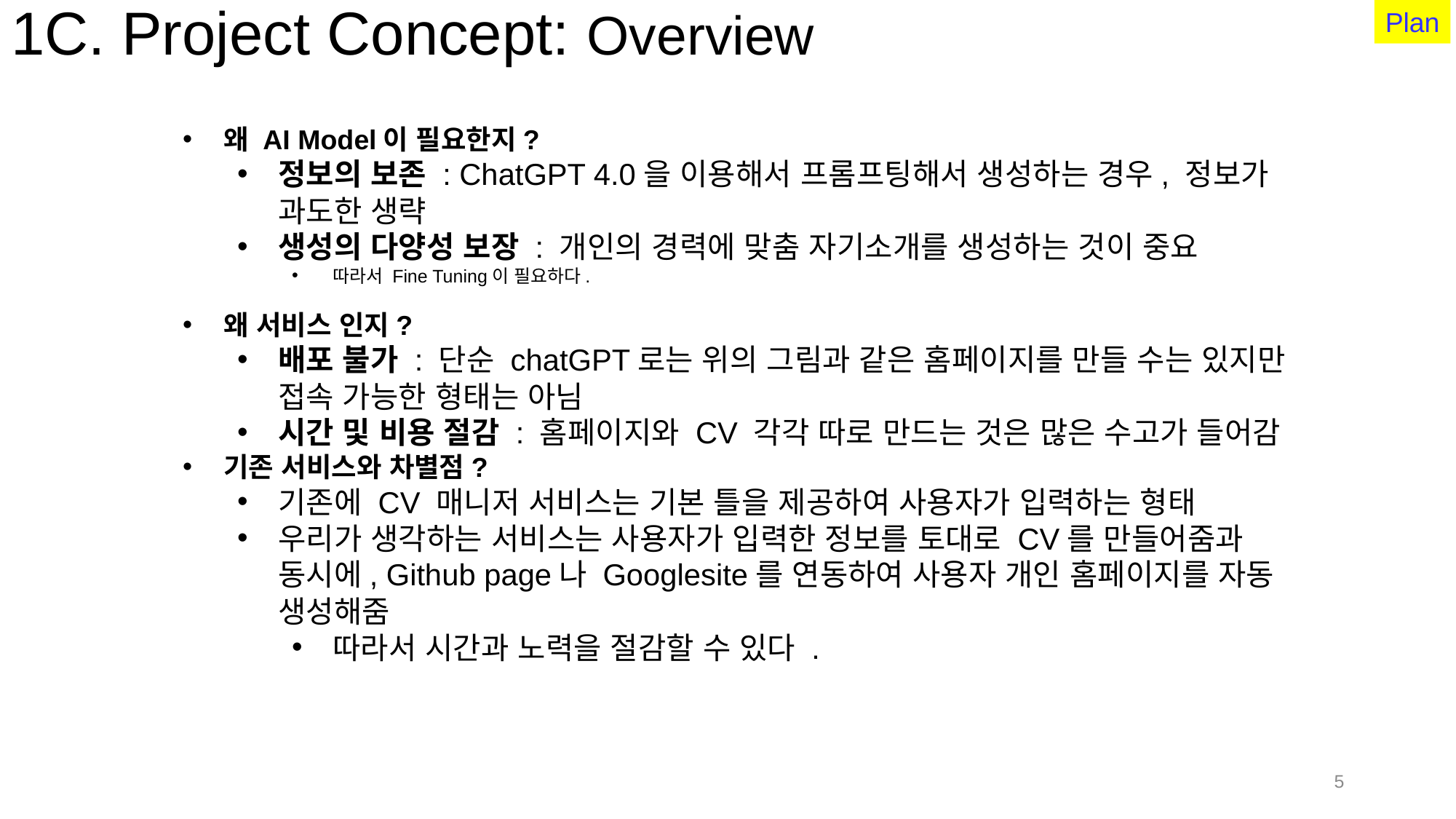

5
Plan
# 1C. Project Concept: Overview
왜 AI Model이 필요한지?
정보의 보존 : ChatGPT 4.0을 이용해서 프롬프팅해서 생성하는 경우, 정보가 과도한 생략
생성의 다양성 보장 : 개인의 경력에 맞춤 자기소개를 생성하는 것이 중요
따라서 Fine Tuning이 필요하다.

왜 서비스 인지?
배포 불가 : 단순 chatGPT로는 위의 그림과 같은 홈페이지를 만들 수는 있지만 접속 가능한 형태는 아님
시간 및 비용 절감 : 홈페이지와 CV 각각 따로 만드는 것은 많은 수고가 들어감
기존 서비스와 차별점?
기존에 CV 매니저 서비스는 기본 틀을 제공하여 사용자가 입력하는 형태
우리가 생각하는 서비스는 사용자가 입력한 정보를 토대로 CV를 만들어줌과 동시에, Github page나 Googlesite를 연동하여 사용자 개인 홈페이지를 자동 생성해줌
따라서 시간과 노력을 절감할 수 있다 .